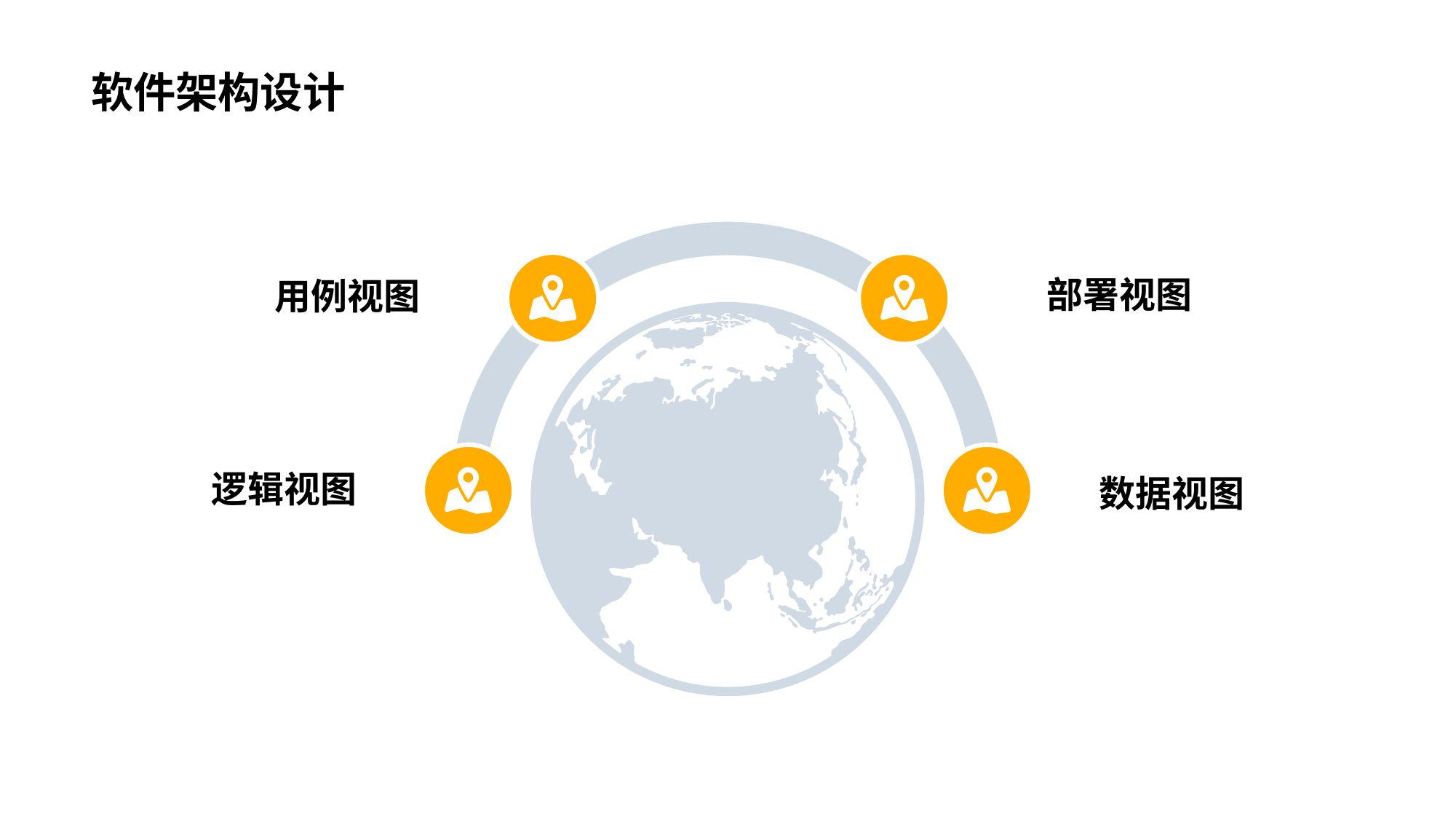

# 软件架构设计

部署视图
用例视图

逻辑视图
数据视图

20